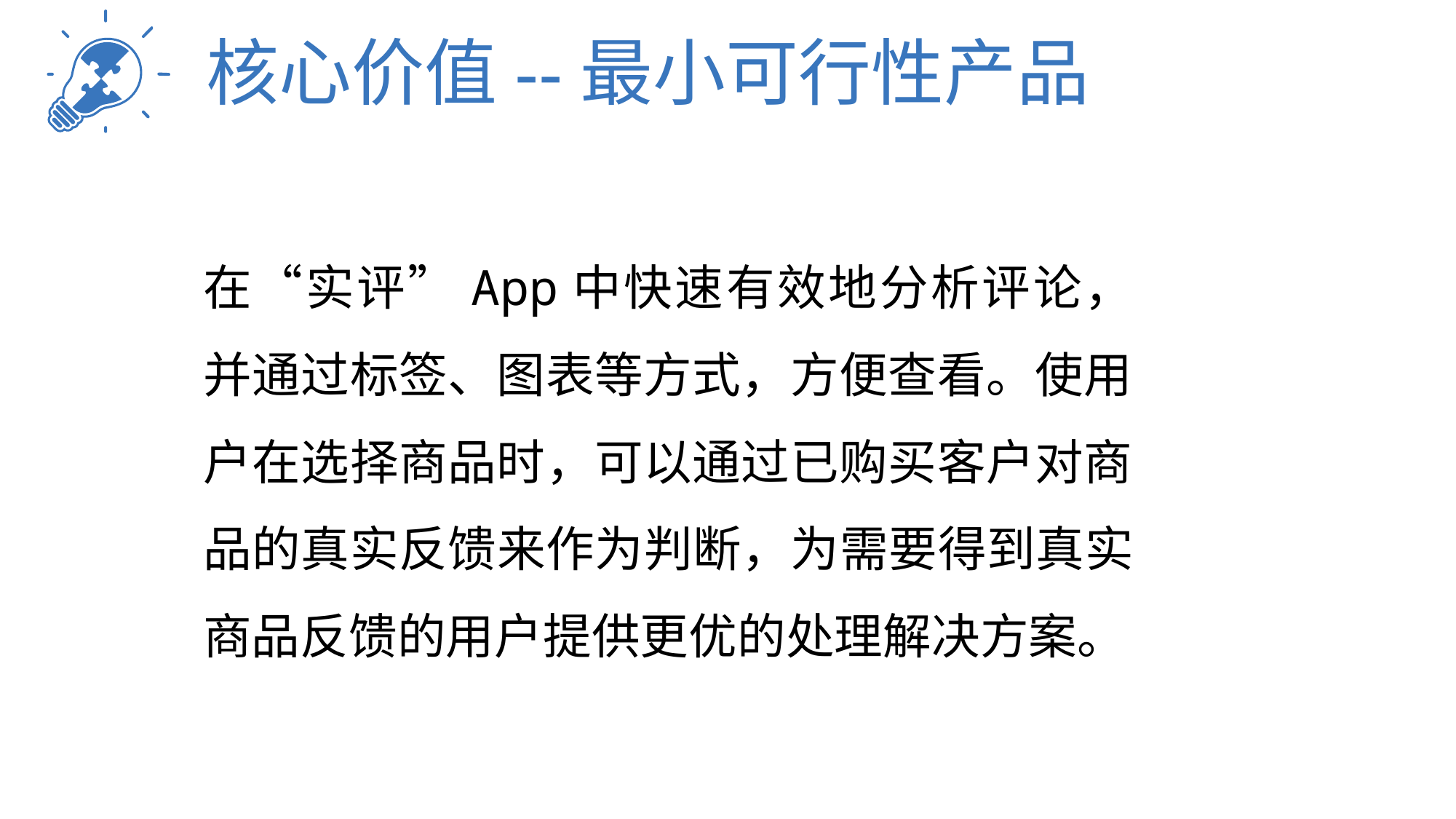

核心价值--最小可行性产品
在“实评”App中快速有效地分析评论，并通过标签、图表等方式，方便查看。使用户在选择商品时，可以通过已购买客户对商品的真实反馈来作为判断，为需要得到真实商品反馈的用户提供更优的处理解决方案。